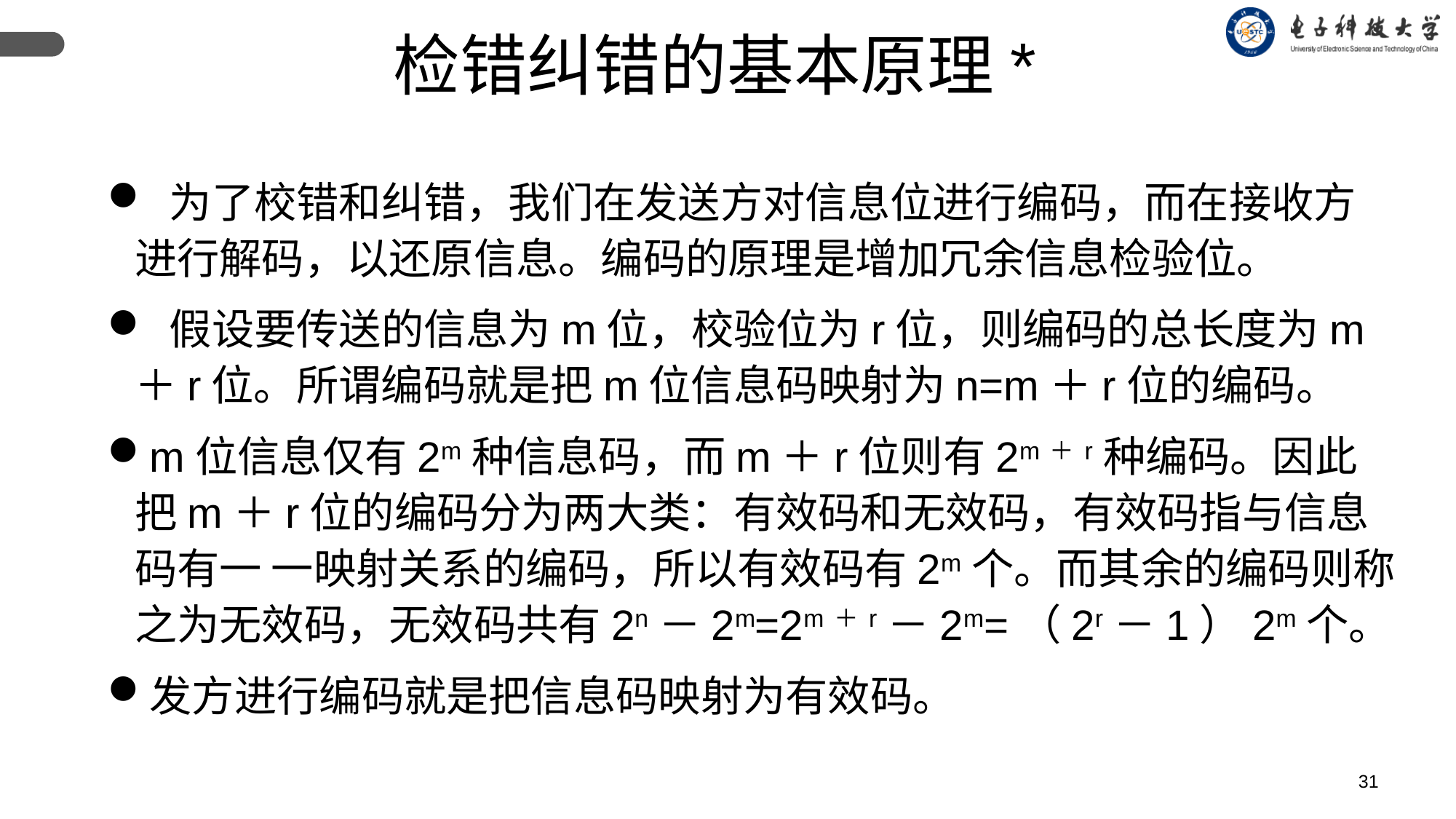

检错纠错的基本原理*
 为了校错和纠错，我们在发送方对信息位进行编码，而在接收方进行解码，以还原信息。编码的原理是增加冗余信息检验位。
 假设要传送的信息为m位，校验位为r位，则编码的总长度为m＋r位。所谓编码就是把m位信息码映射为n=m＋r位的编码。
m位信息仅有2m种信息码，而m＋r位则有2m＋r种编码。因此把m＋r位的编码分为两大类：有效码和无效码，有效码指与信息码有一 一映射关系的编码，所以有效码有2m个。而其余的编码则称之为无效码，无效码共有2n－2m=2m＋r－2m=（2r－1）2m个。
发方进行编码就是把信息码映射为有效码。
31